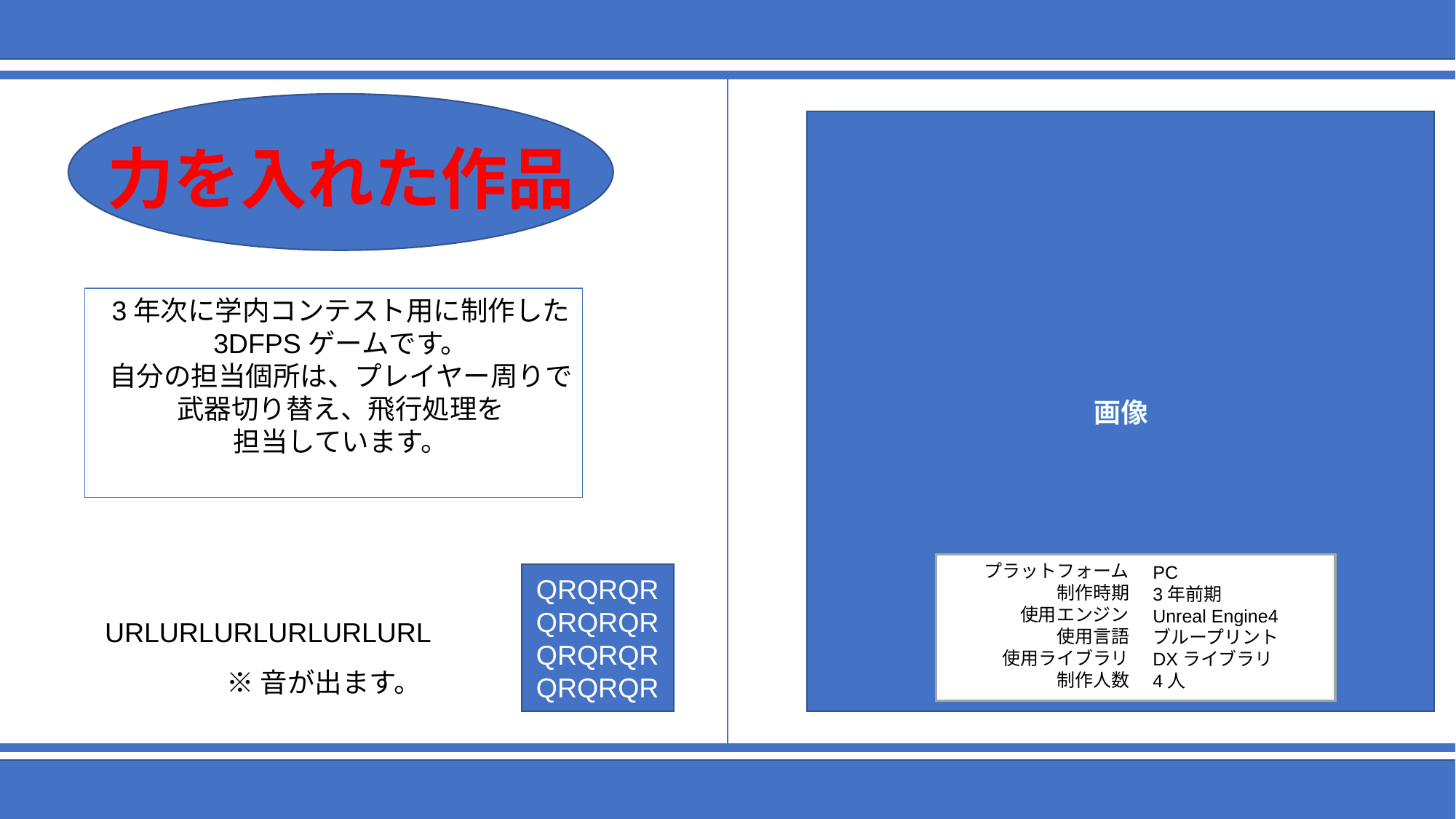

# 力を入れた作品
画像
3年次に学内コンテスト用に制作した
3DFPSゲームです。
自分の担当個所は、プレイヤー周りで
武器切り替え、飛行処理を
担当しています。

プラットフォーム
制作時期
使用エンジン
使用言語
使用ライブラリ
制作人数
PC
3年前期
Unreal Engine4
ブループリント
DXライブラリ
4人
QRQRQRQRQRQRQRQRQRQRQRQR
URLURLURLURLURLURL
※音が出ます。